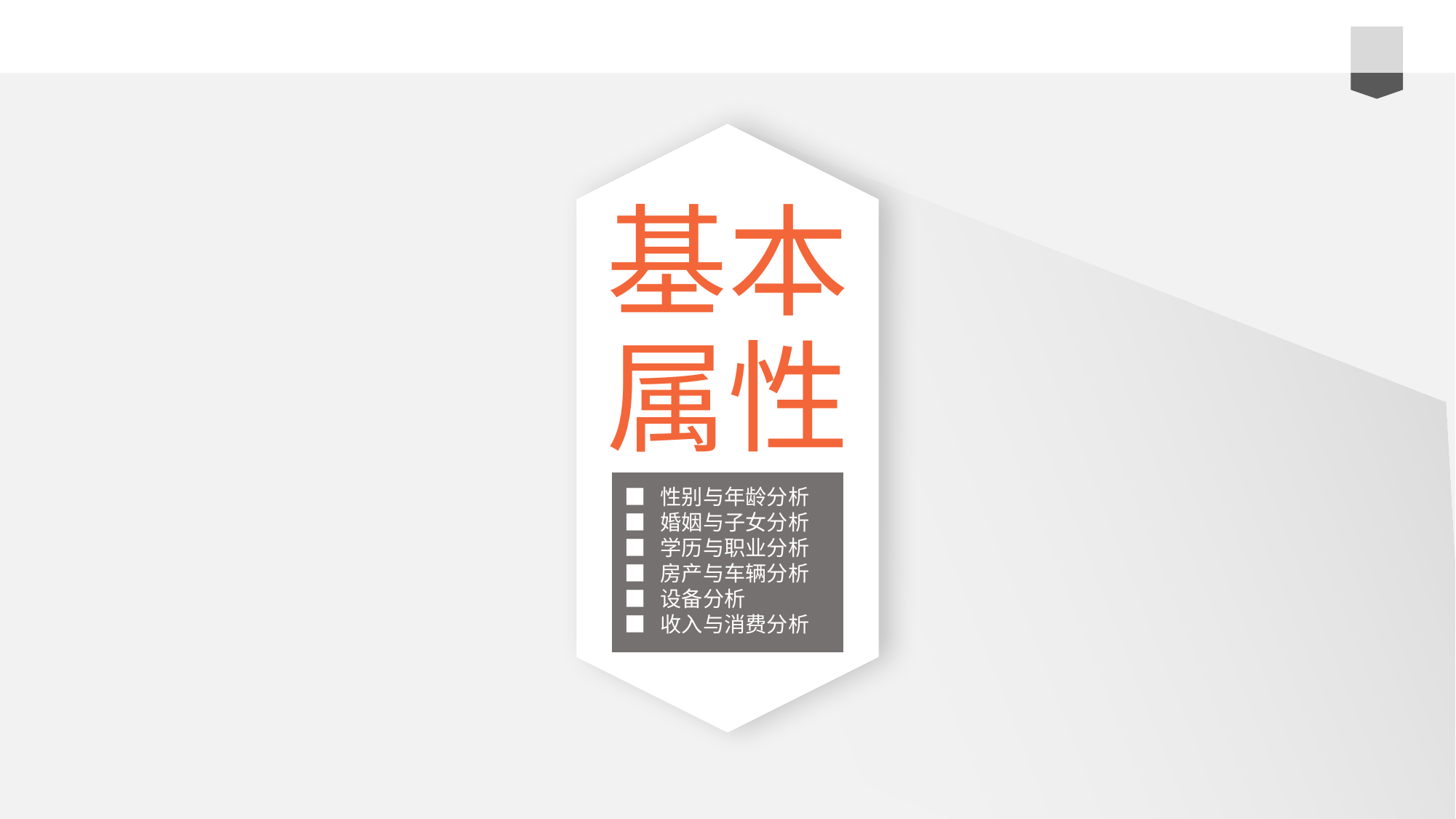

18

基本
属性

■  性别与年龄分析
■  婚姻与子女分析
■  学历与职业分析
■  房产与车辆分析
■  设备分析
■  收入与消费分析